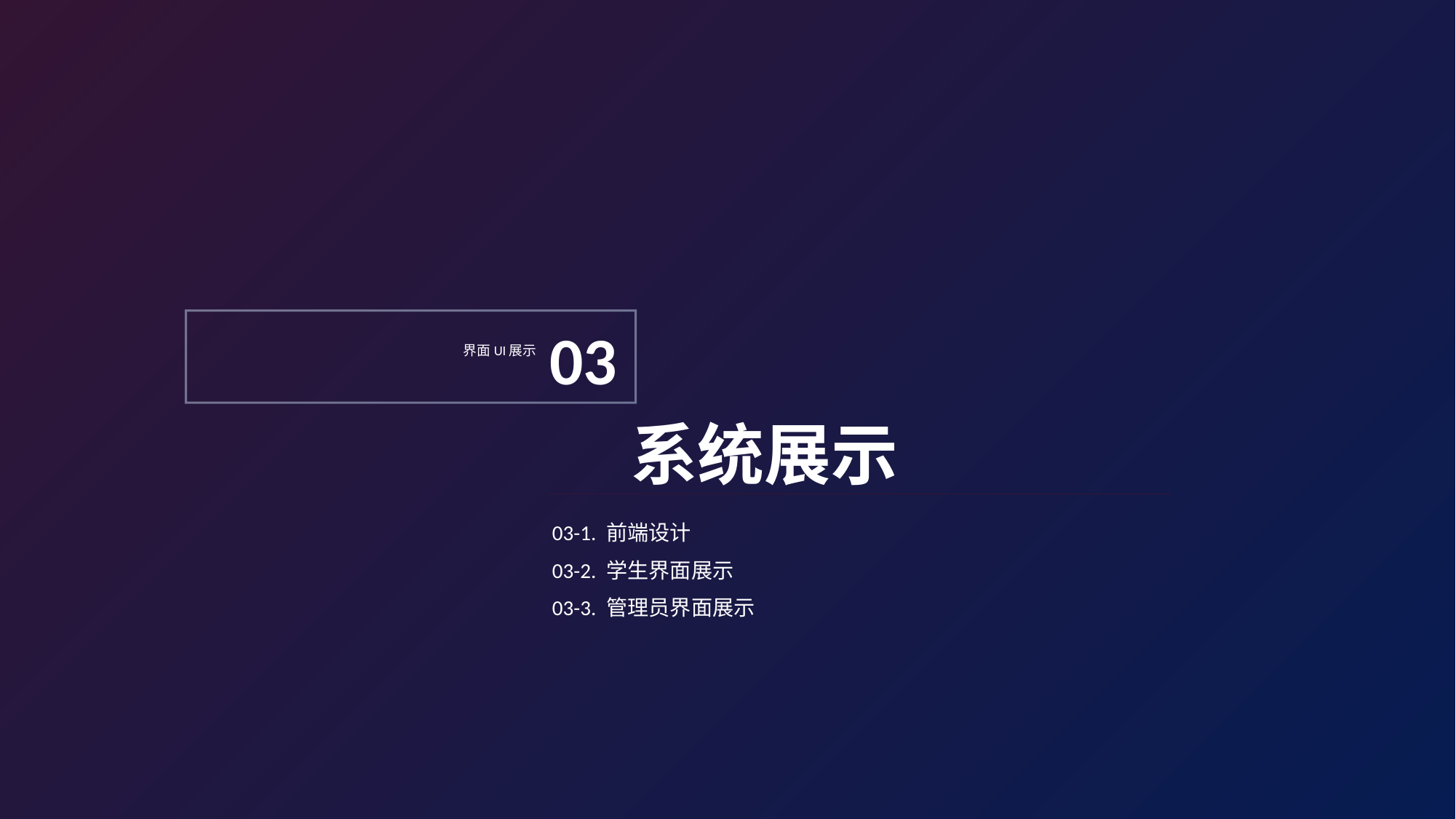

03
界面UI展示
系统展示
03-1. 前端设计
03-2. 学生界面展示
03-3. 管理员界面展示